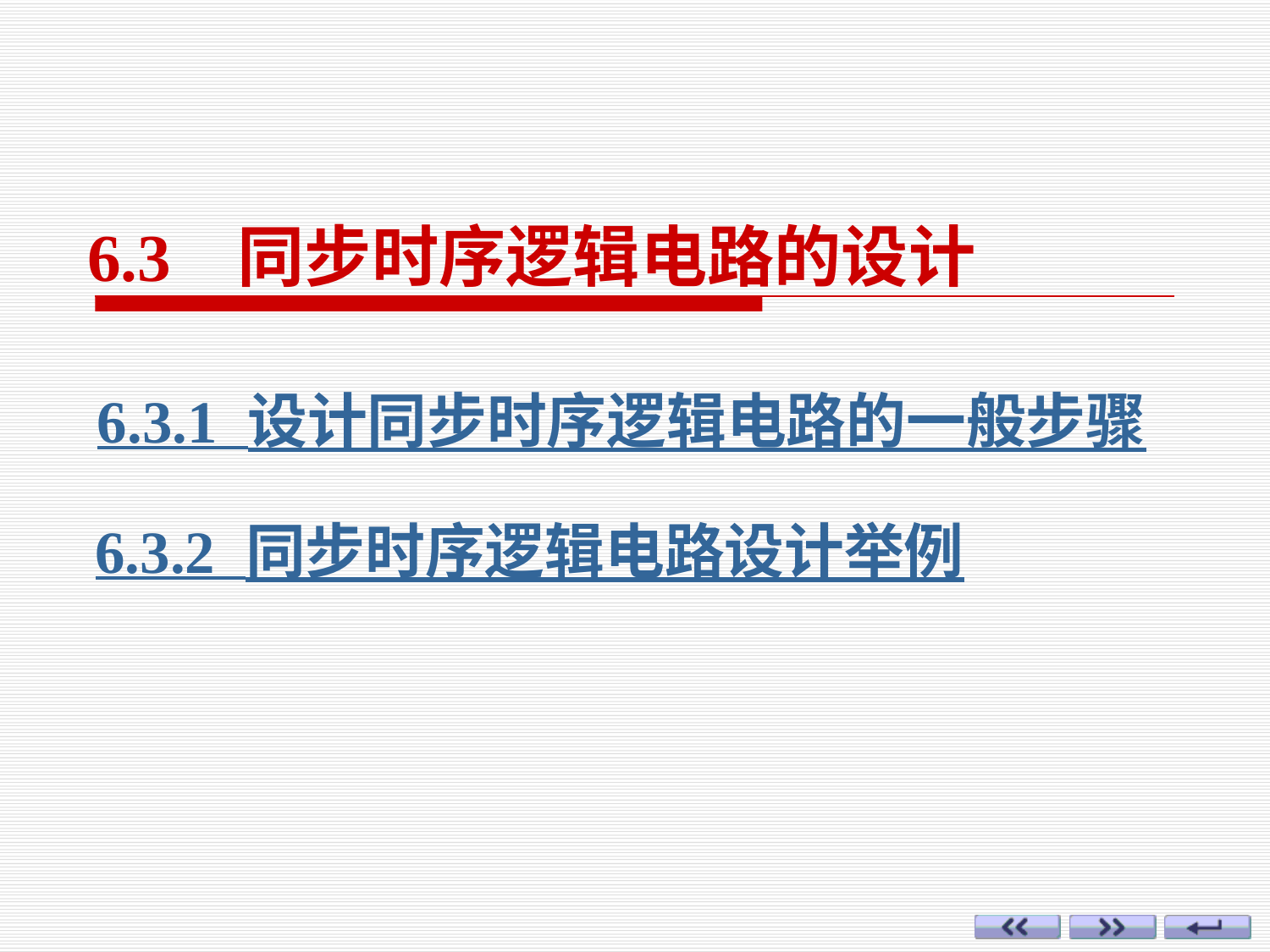

6.3   同步时序逻辑电路的设计
6.3.1  设计同步时序逻辑电路的一般步骤
6.3.2  同步时序逻辑电路设计举例